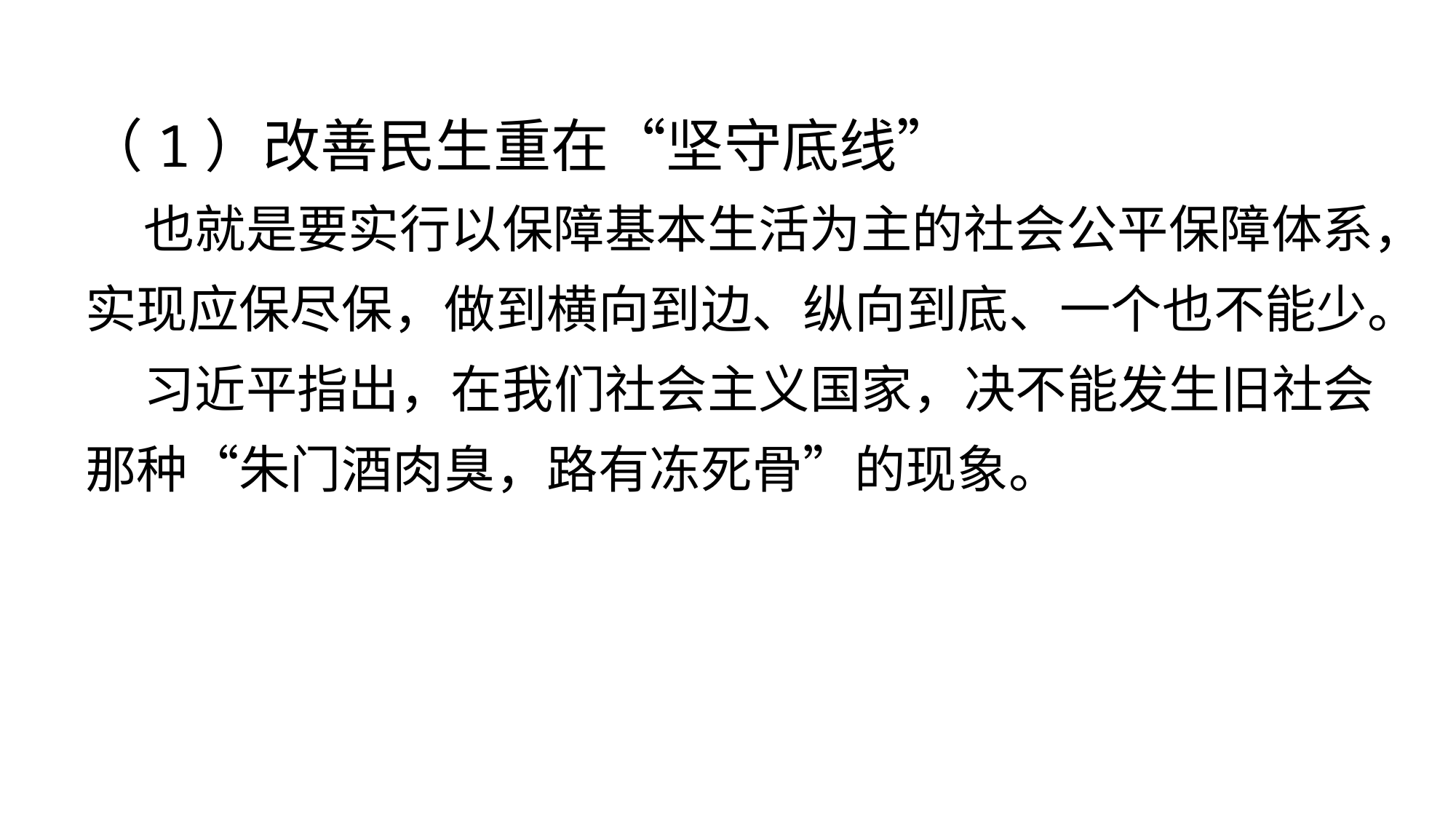

（1）改善民生重在“坚守底线”
    也就是要实行以保障基本生活为主的社会公平保障体系，实现应保尽保，做到横向到边、纵向到底、一个也不能少。
    习近平指出，在我们社会主义国家，决不能发生旧社会那种“朱门酒肉臭，路有冻死骨”的现象。